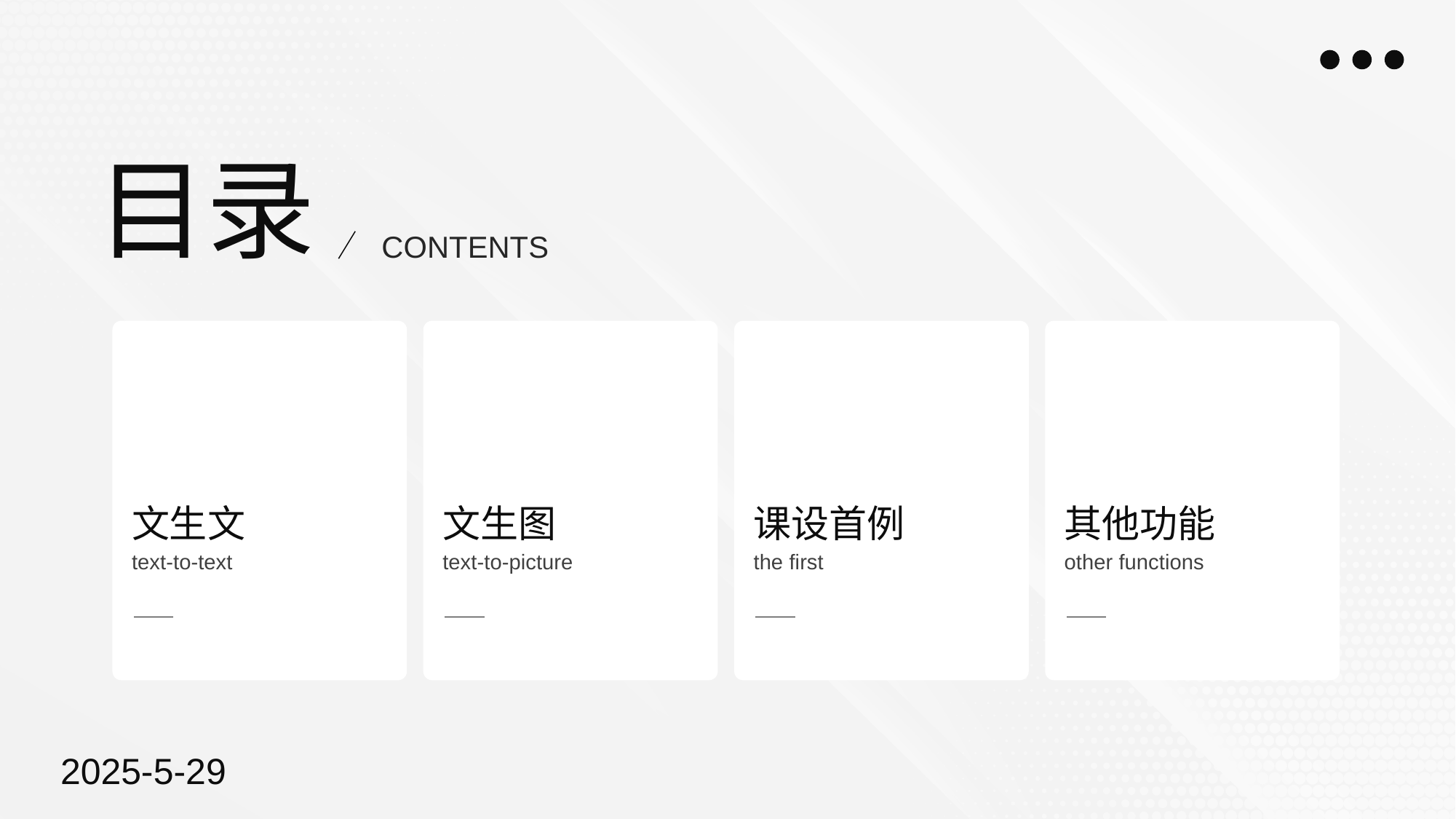

目录
CONTENTS

01
02
03
04
文生文
文生图
课设首例
其他功能
text-to-text
text-to-picture
the first
other functions
2025-5-29